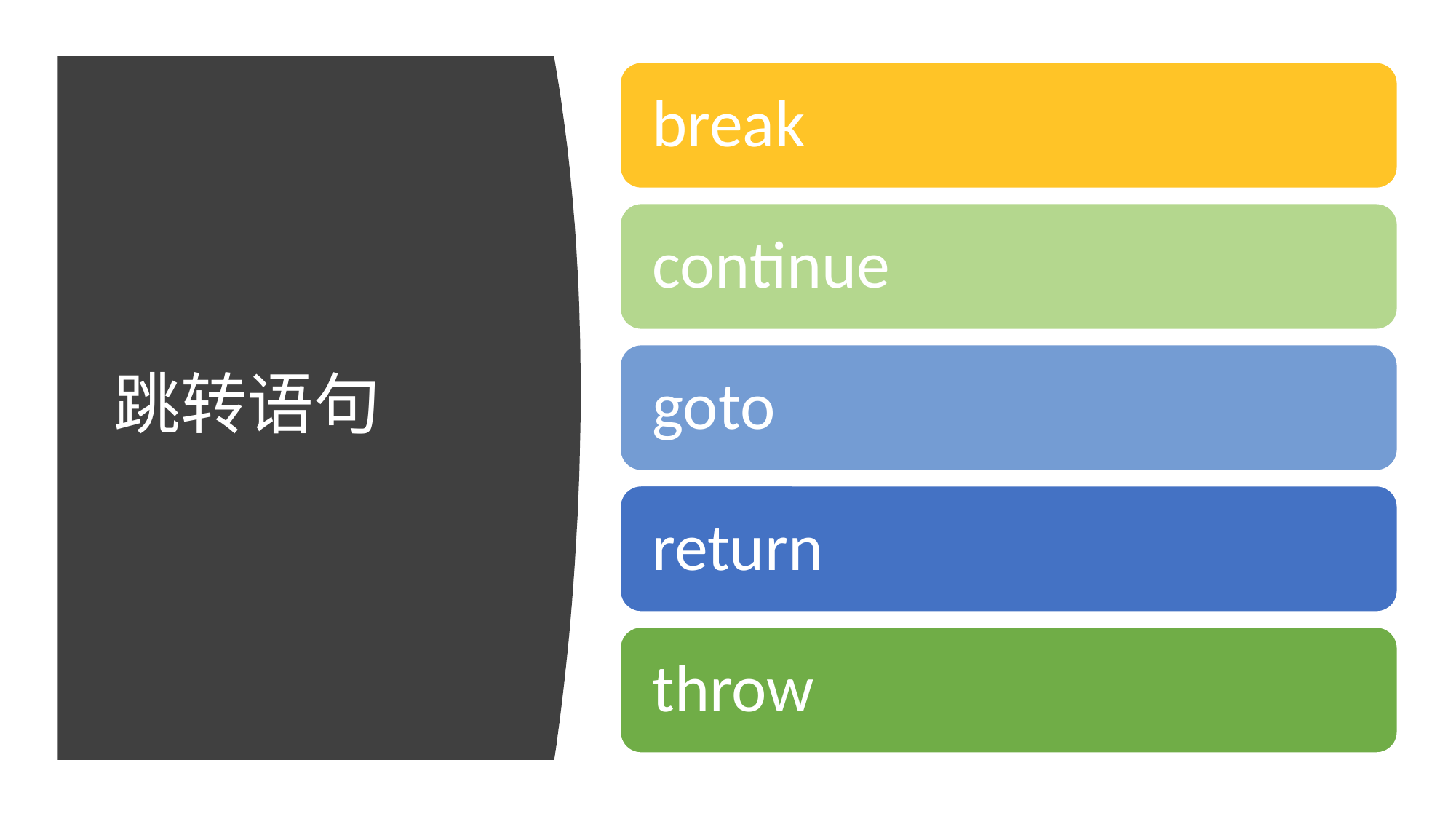

break
continue
goto
return
throw

# 跳转语句